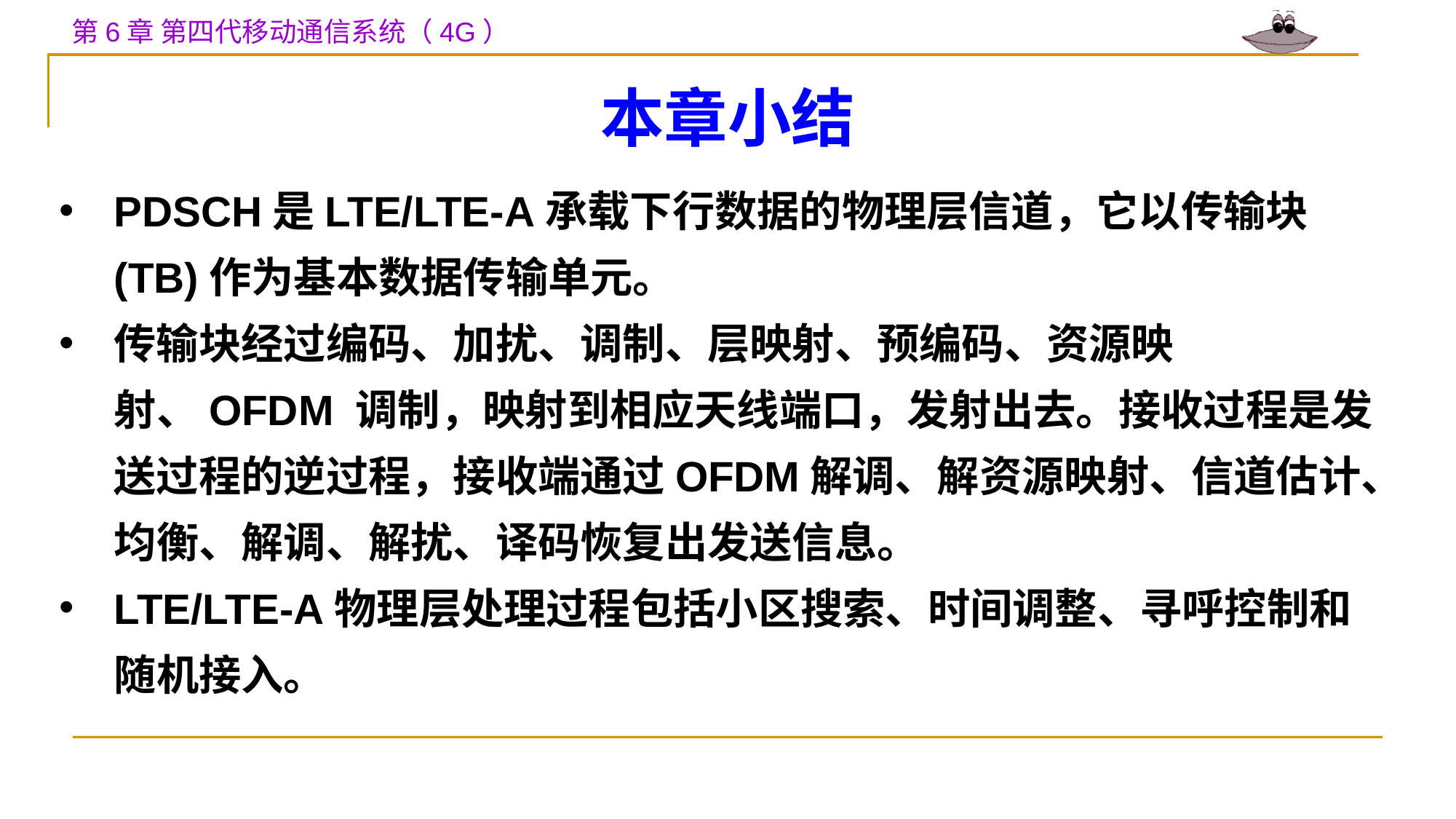

本章小结
PDSCH是LTE/LTE-A承载下行数据的物理层信道，它以传输块(TB)作为基本数据传输单元。
传输块经过编码、加扰、调制、层映射、预编码、资源映射、OFDM 调制，映射到相应天线端口，发射出去。接收过程是发送过程的逆过程，接收端通过OFDM解调、解资源映射、信道估计、均衡、解调、解扰、译码恢复出发送信息。
LTE/LTE-A物理层处理过程包括小区搜索、时间调整、寻呼控制和随机接入。